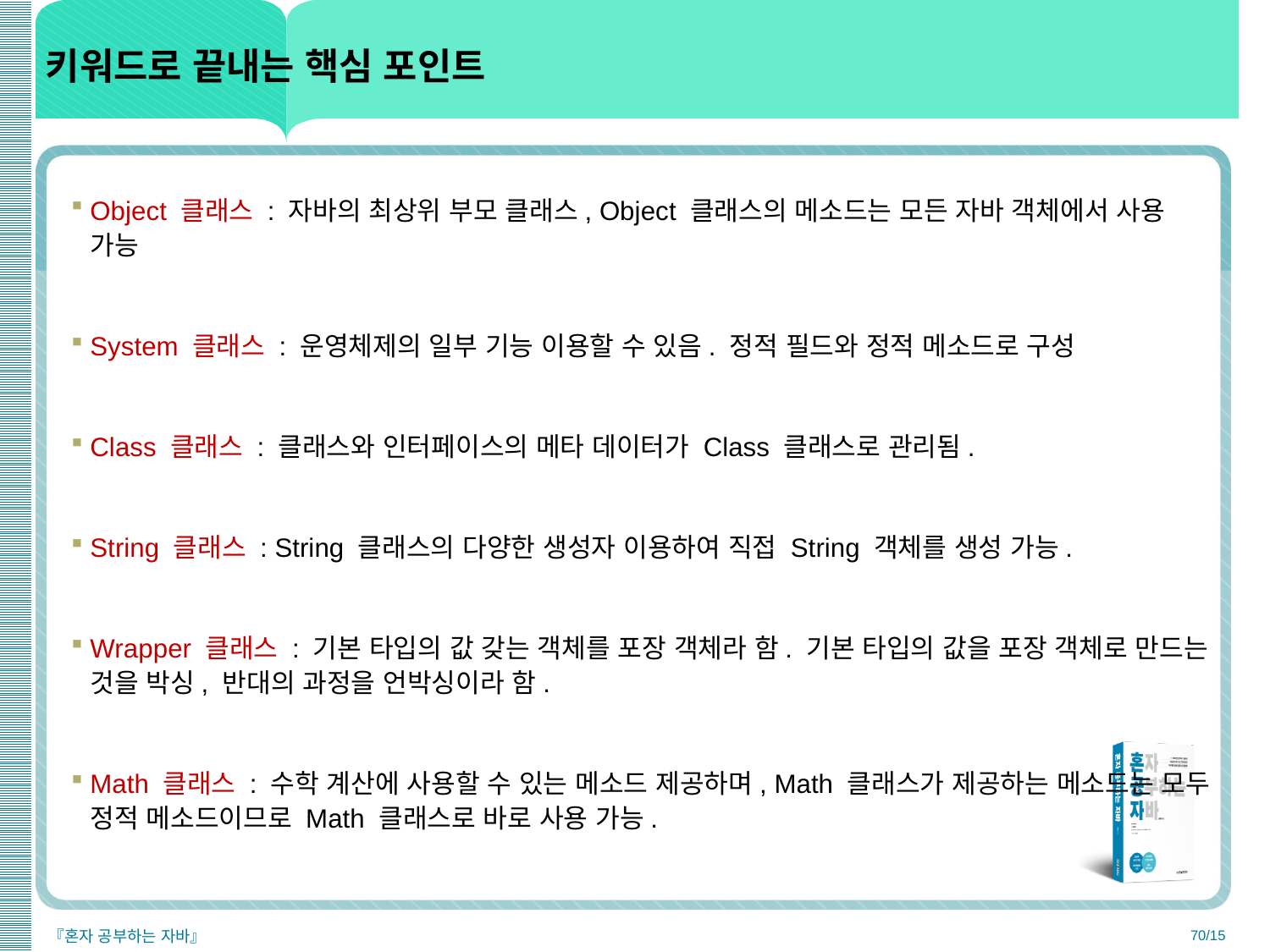

# 키워드로 끝내는 핵심 포인트

Object 클래스 : 자바의 최상위 부모 클래스, Object 클래스의 메소드는 모든 자바 객체에서 사용 가능

System 클래스 : 운영체제의 일부 기능 이용할 수 있음. 정적 필드와 정적 메소드로 구성

Class 클래스 : 클래스와 인터페이스의 메타 데이터가 Class 클래스로 관리됨.

String 클래스 : String 클래스의 다양한 생성자 이용하여 직접 String 객체를 생성 가능.

Wrapper 클래스 : 기본 타입의 값 갖는 객체를 포장 객체라 함. 기본 타입의 값을 포장 객체로 만드는 것을 박싱, 반대의 과정을 언박싱이라 함.

Math 클래스 : 수학 계산에 사용할 수 있는 메소드 제공하며, Math 클래스가 제공하는 메소드는 모두 정적 메소드이므로 Math 클래스로 바로 사용 가능.